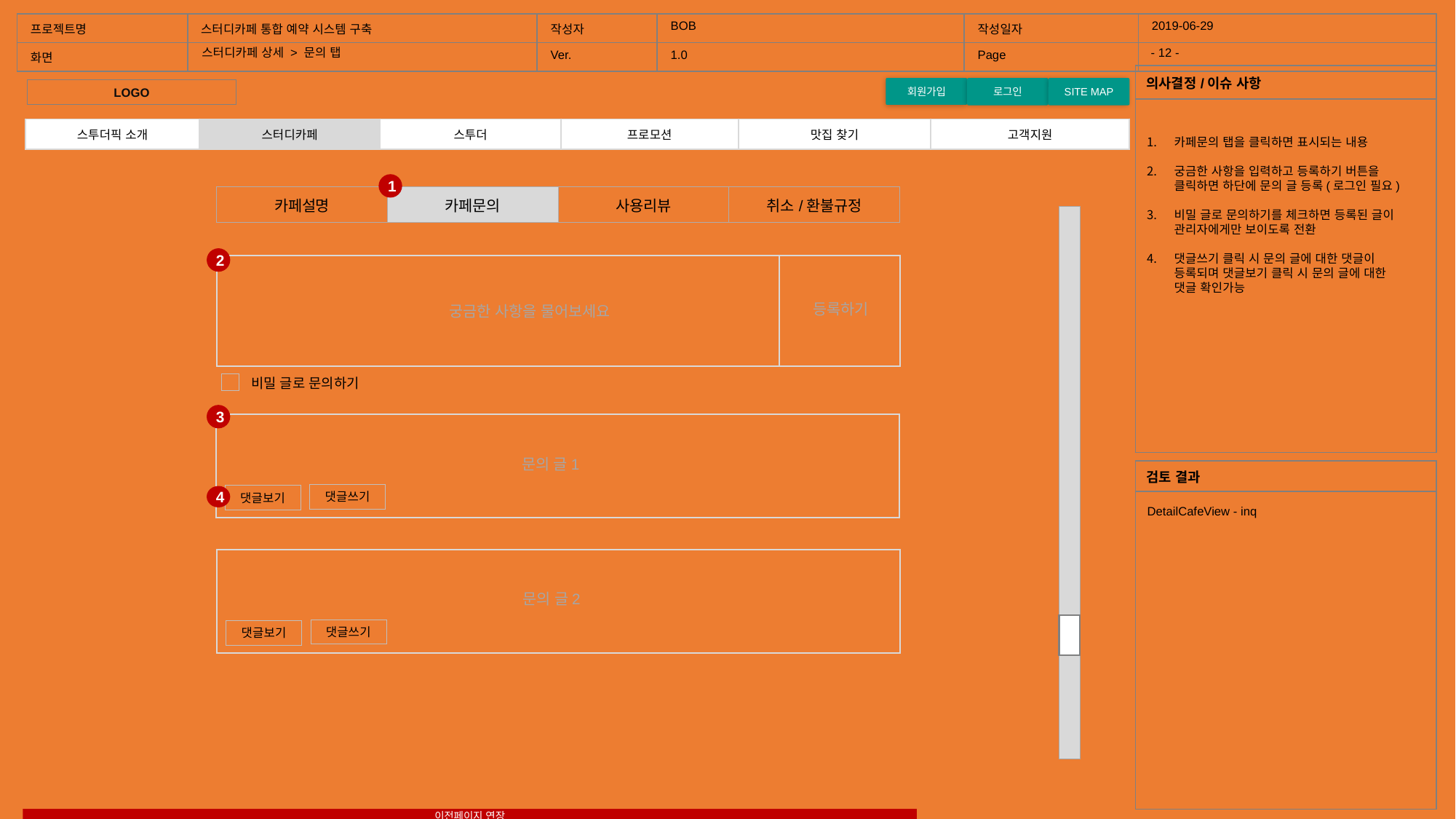

스터디카페 상세 > 문의 탭
카페문의 탭을 클릭하면 표시되는 내용

궁금한 사항을 입력하고 등록하기 버튼을 클릭하면 하단에 문의 글 등록(로그인 필요)

비밀 글로 문의하기를 체크하면 등록된 글이 관리자에게만 보이도록 전환

댓글쓰기 클릭 시 문의 글에 대한 댓글이 등록되며 댓글보기 클릭 시 문의 글에 대한 댓글 확인가능

| 스투더픽 소개 | 스터디카페 | 스투더 | 프로모션 | 맛집 찾기 | 고객지원 |
| --- | --- | --- | --- | --- | --- |
1
| 카페설명 | 카페문의 | 사용리뷰 | 취소/환불규정 |
| --- | --- | --- | --- |

2

등록하기
궁금한 사항을 물어보세요
비밀 글로 문의하기

3

문의 글1
댓글쓰기
댓글보기
4
DetailCafeView - inq

문의 글2

댓글쓰기
댓글보기
이전페이지 연장